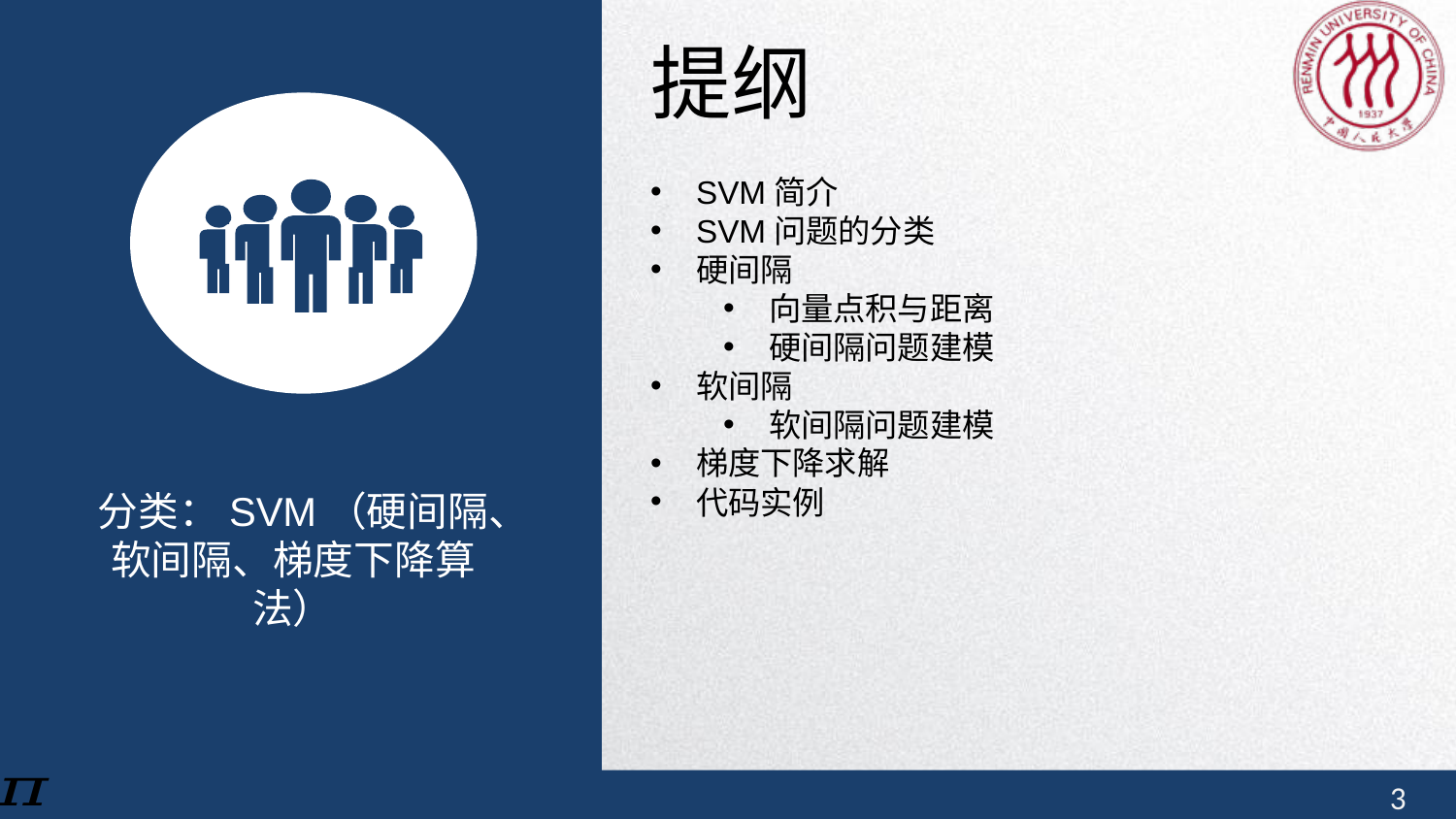

提纲

SVM简介
SVM问题的分类
硬间隔
向量点积与距离
硬间隔问题建模
软间隔
软间隔问题建模
梯度下降求解
代码实例
分类：SVM（硬间隔、软间隔、梯度下降算法）